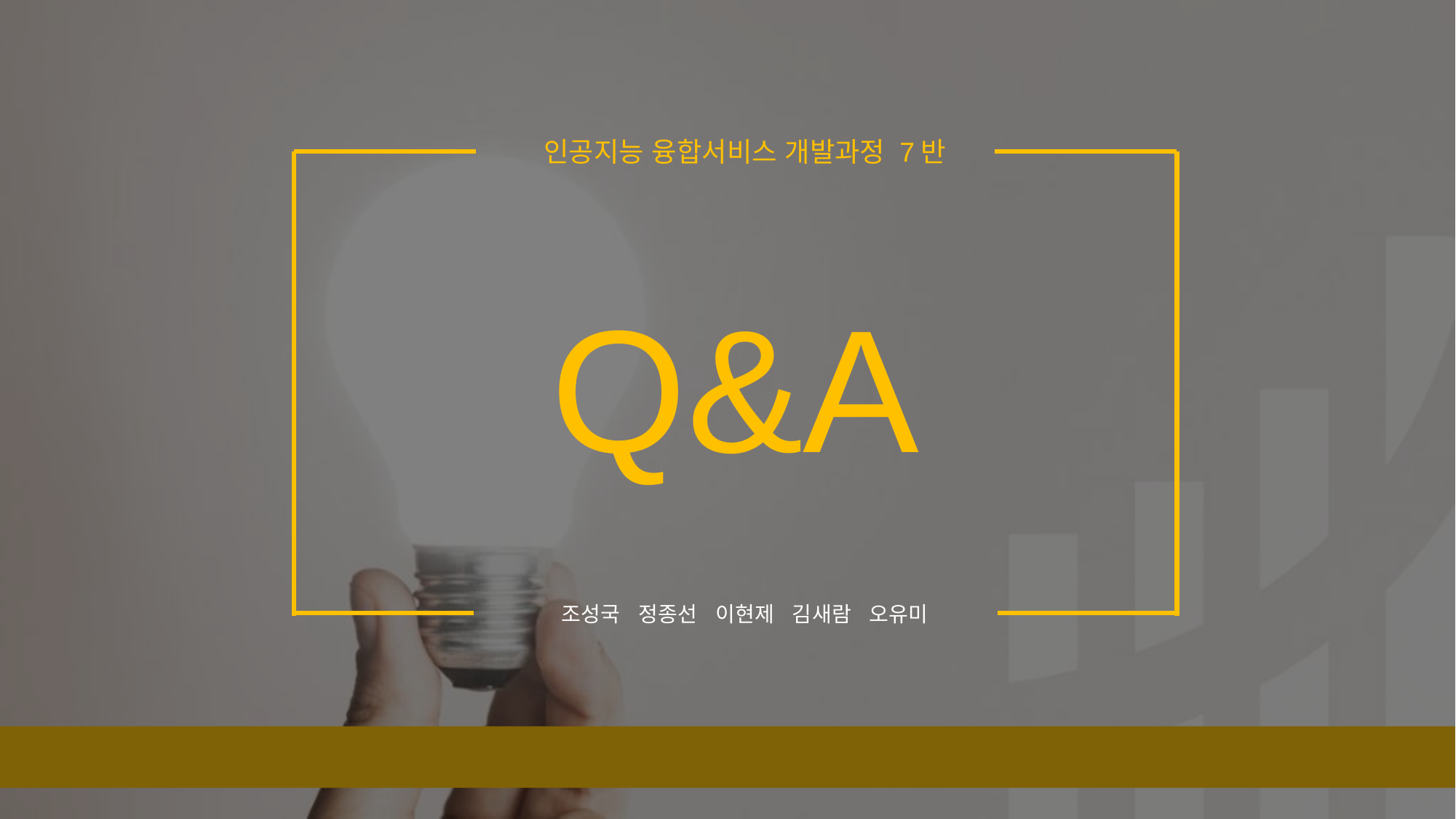

인공지능 융합서비스 개발과정 7반
Q&A
조성국   정종선   이현제   김새람   오유미